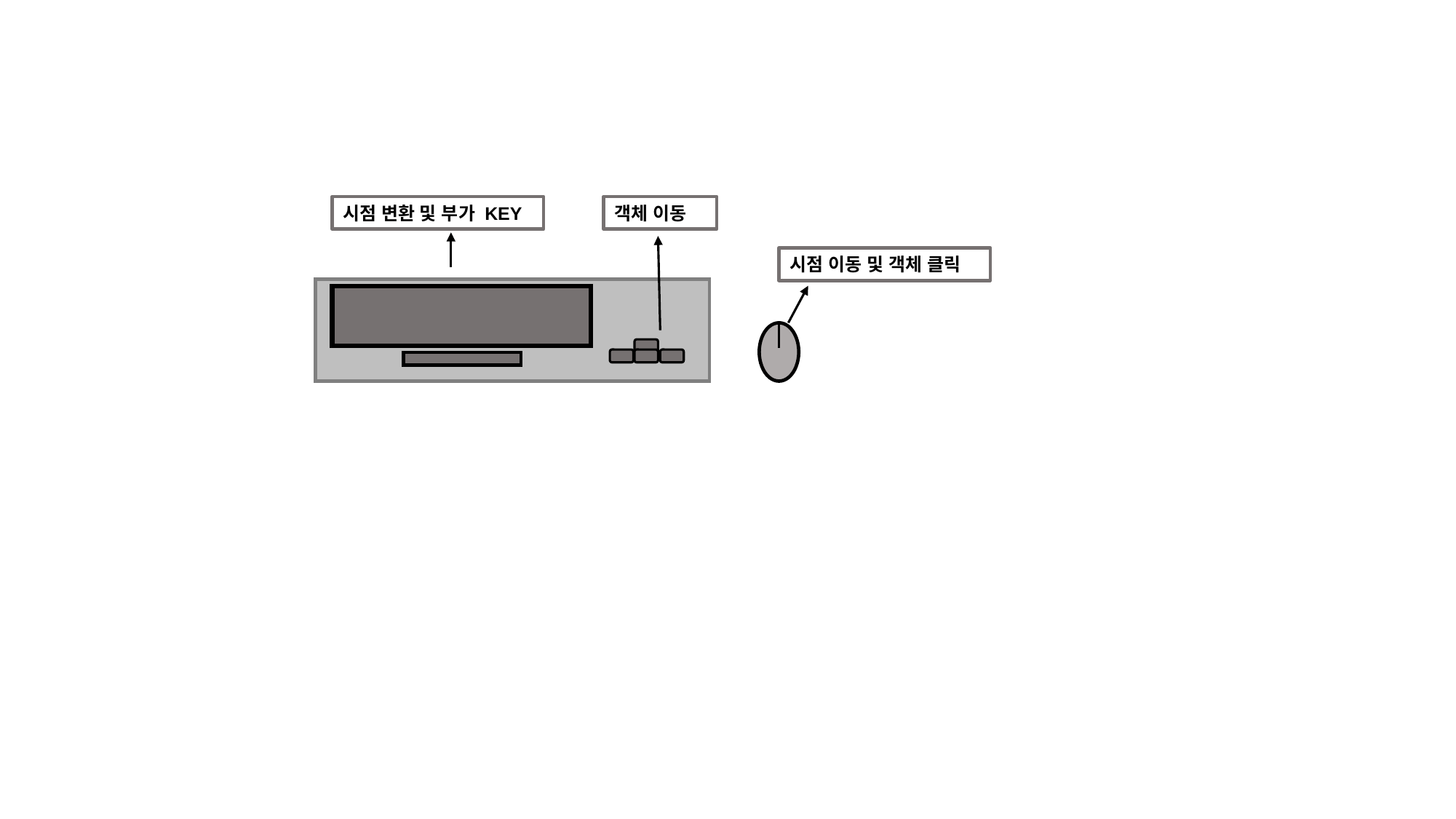

객체 이동
시점 변환 및 부가 KEY
시점 이동 및 객체 클릭